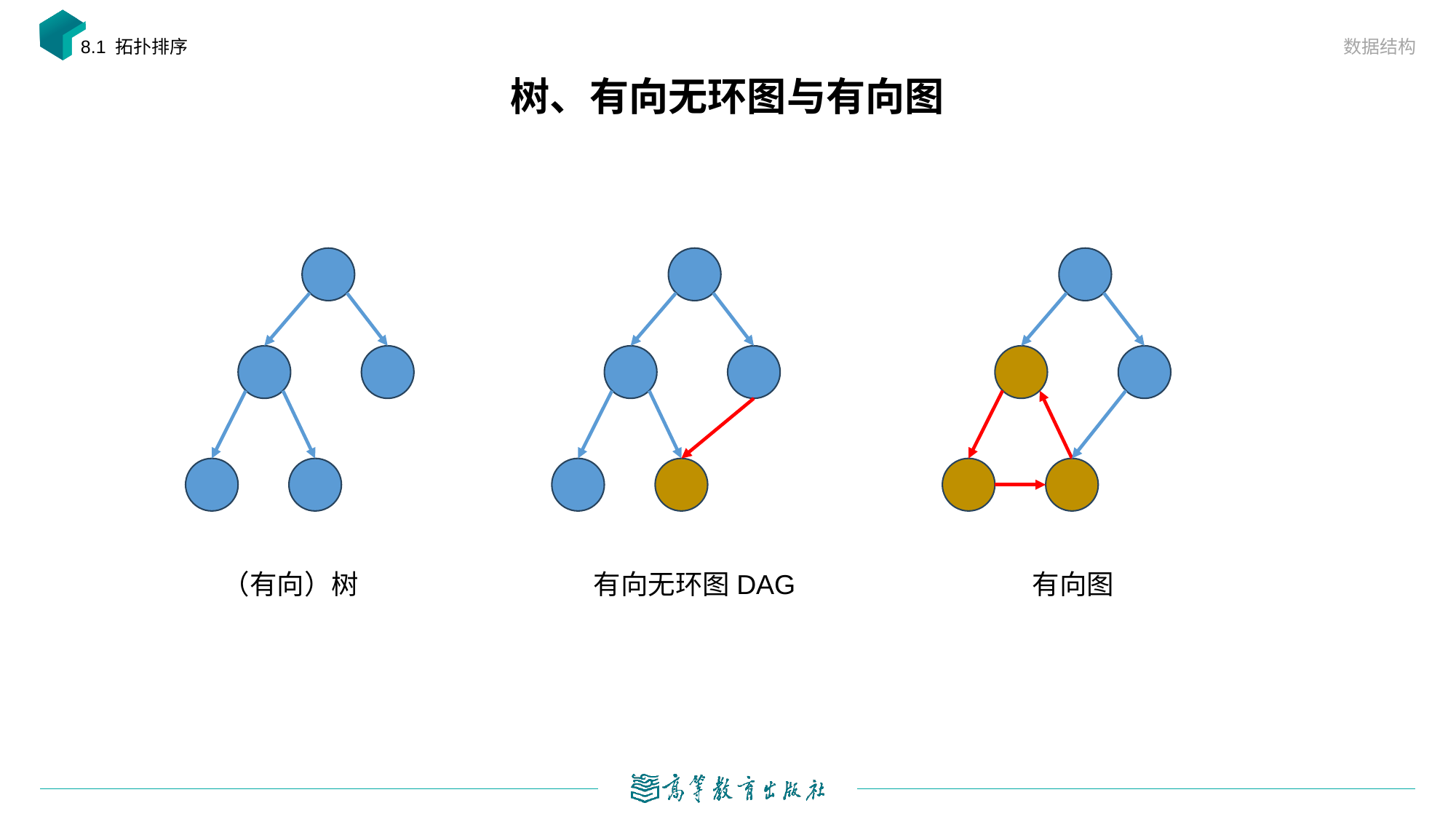

数据结构
8.1 拓扑排序
# 树、有向无环图与有向图

（有向）树
有向无环图DAG
有向图